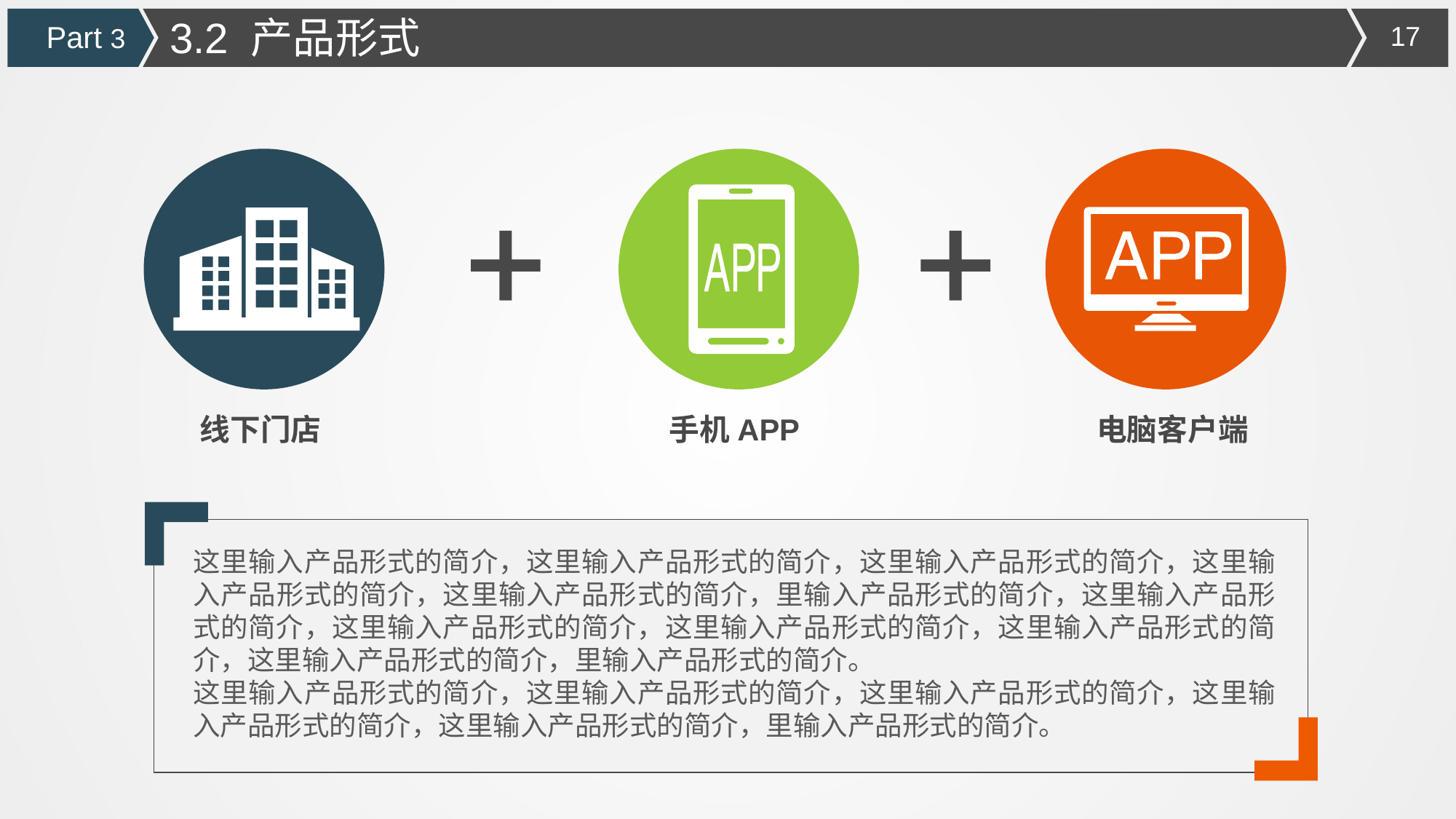

3.2 产品形式
Part 3

线下门店
手机APP
电脑客户端

这里输入产品形式的简介，这里输入产品形式的简介，这里输入产品形式的简介，这里输入产品形式的简介，这里输入产品形式的简介，里输入产品形式的简介，这里输入产品形式的简介，这里输入产品形式的简介，这里输入产品形式的简介，这里输入产品形式的简介，这里输入产品形式的简介，里输入产品形式的简介。
这里输入产品形式的简介，这里输入产品形式的简介，这里输入产品形式的简介，这里输入产品形式的简介，这里输入产品形式的简介，里输入产品形式的简介。